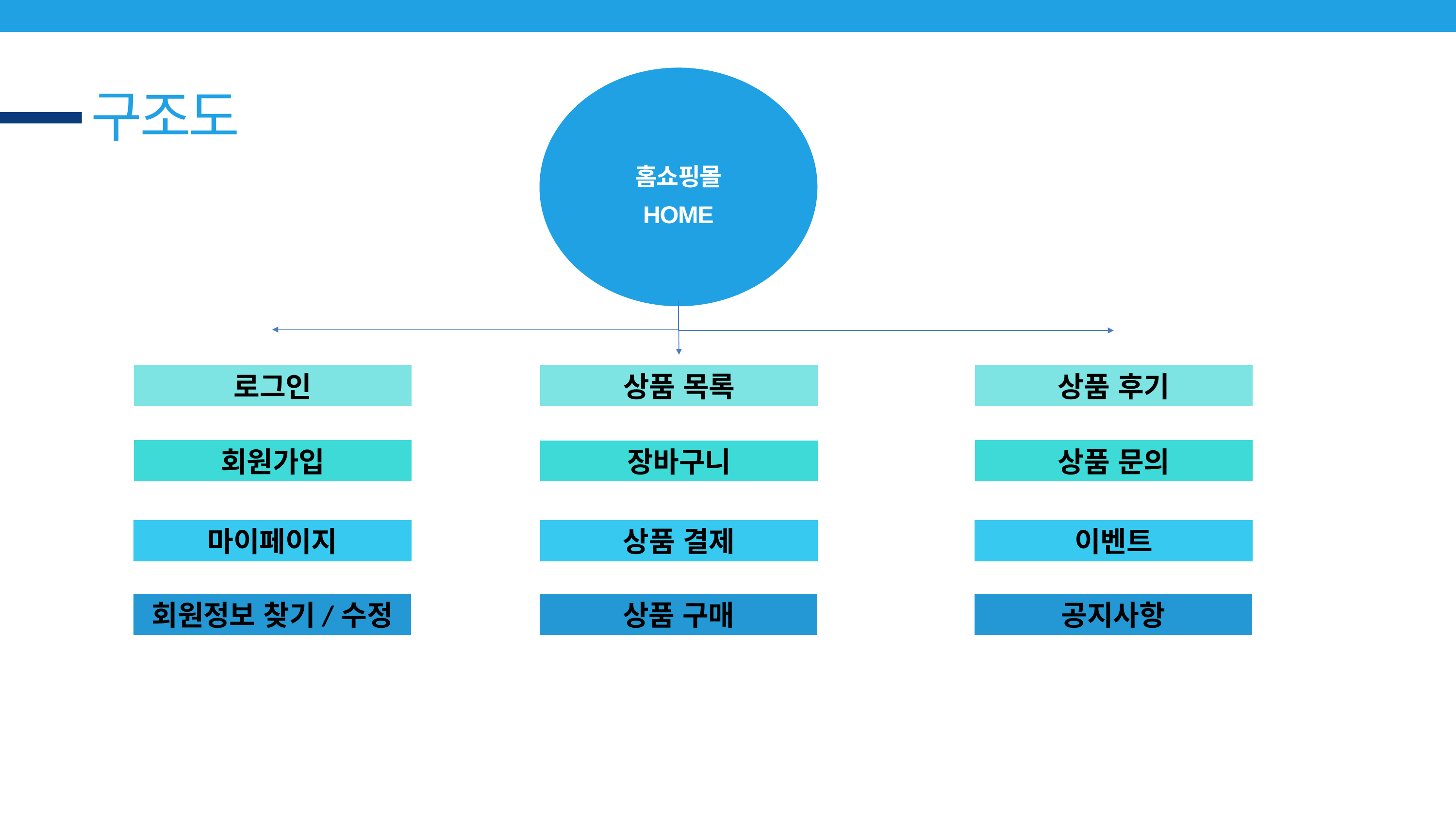

홈쇼핑몰
HOME
구조도

로그인
?항목 1
상품 후기
?항목 1
상품 목록
?항목 1
회원가입
항목 2
상품 문의
항목 2
장바구니
항목 2
항목 3
마이페이지
항목 3
이벤트
항목 3
상품 결제
회원정보 찾기/수정
공지사항
상품 구매